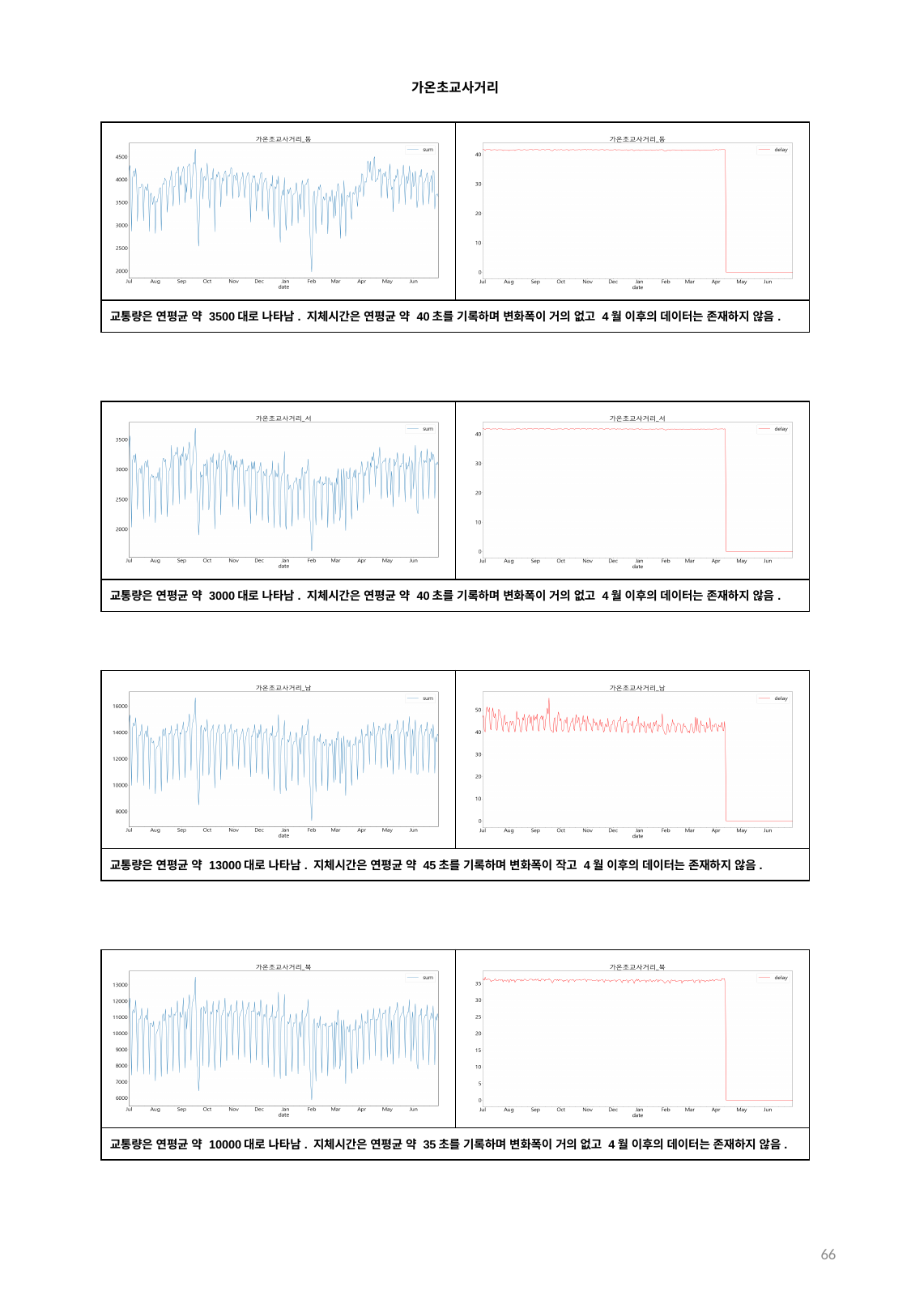

가온초교사거리
|  |  |
| --- | --- |
| 교통량은 연평균 약 3500대로 나타남. 지체시간은 연평균 약 40초를 기록하며 변화폭이 거의 없고 4월 이후의 데이터는 존재하지 않음. |  |
|  |  |
| --- | --- |
| 교통량은 연평균 약 3000대로 나타남. 지체시간은 연평균 약 40초를 기록하며 변화폭이 거의 없고 4월 이후의 데이터는 존재하지 않음. |  |
|  |  |
| --- | --- |
| 교통량은 연평균 약 13000대로 나타남. 지체시간은 연평균 약 45초를 기록하며 변화폭이 작고 4월 이후의 데이터는 존재하지 않음. |  |
|  |  |
| --- | --- |
| 교통량은 연평균 약 10000대로 나타남. 지체시간은 연평균 약 35초를 기록하며 변화폭이 거의 없고 4월 이후의 데이터는 존재하지 않음. |  |
66